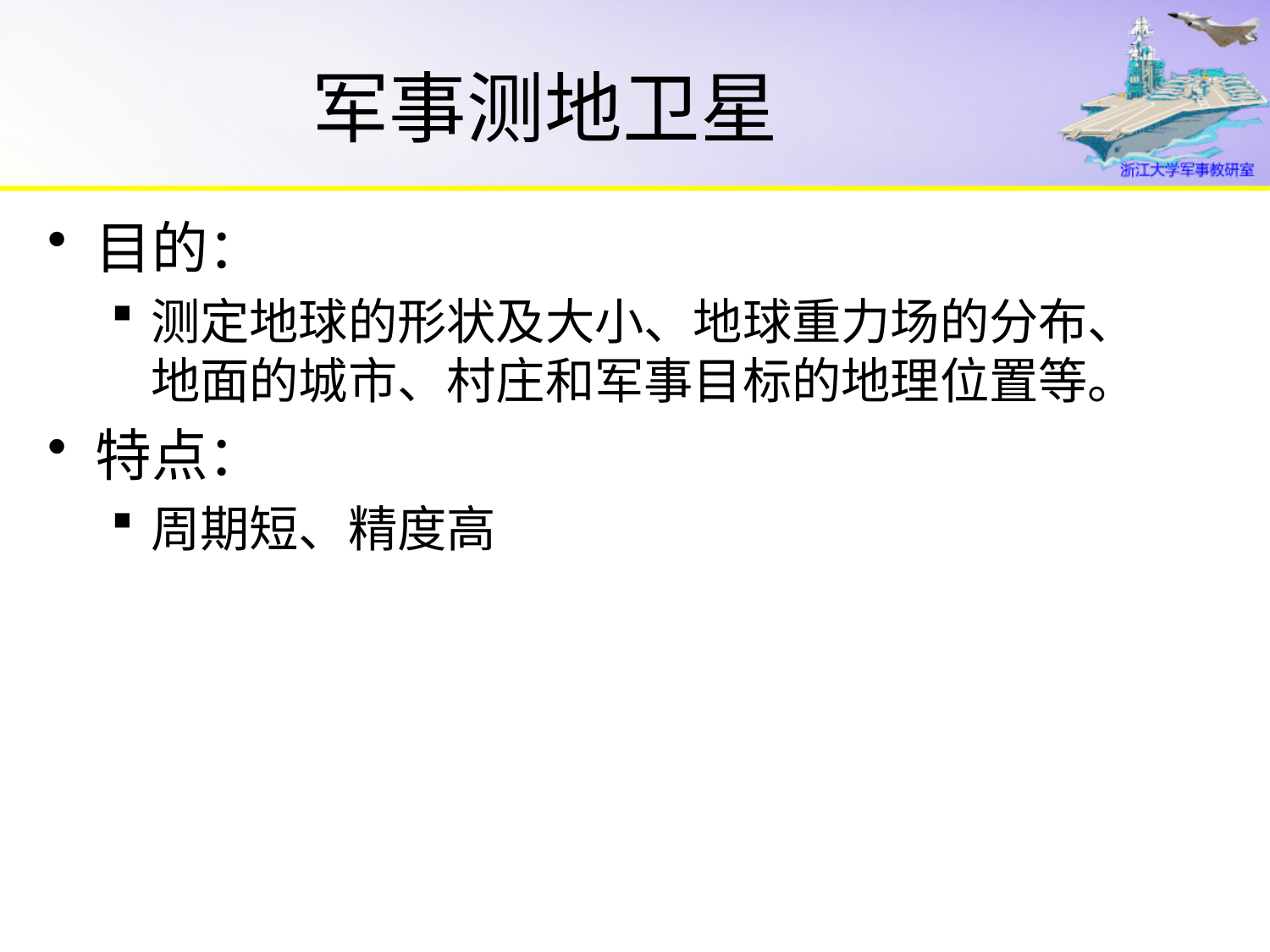

# 军事测地卫星
目的：
测定地球的形状及大小、地球重力场的分布、地面的城市、村庄和军事目标的地理位置等。
特点：
周期短、精度高